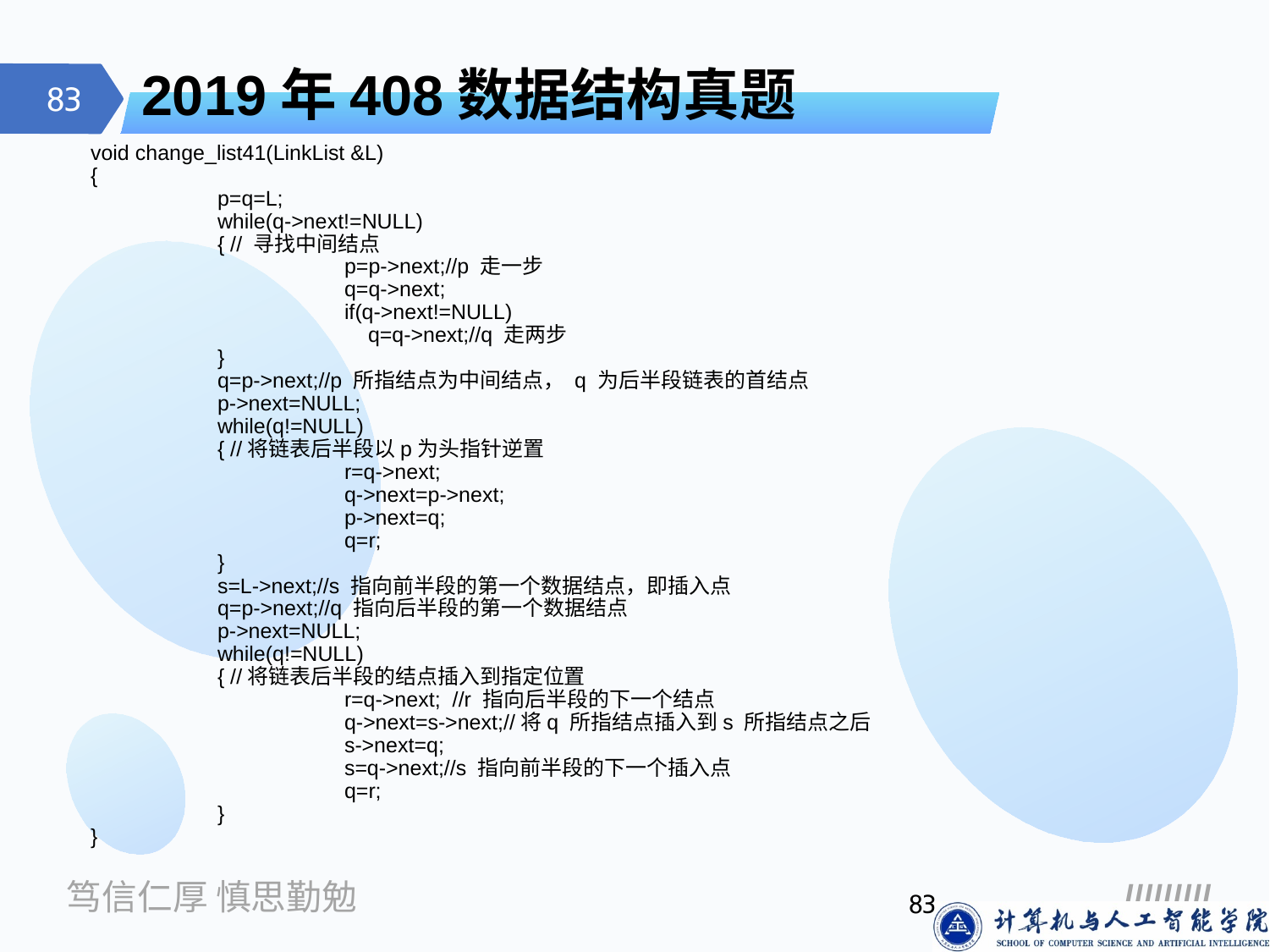

# 2019年408数据结构真题
void change_list41(LinkList &L)
{
	p=q=L;
	while(q->next!=NULL)
	{ // 寻找中间结点
		p=p->next;//p 走一步
		q=q->next;
		if(q->next!=NULL)
		    q=q->next;//q 走两步
	}
	q=p->next;//p 所指结点为中间结点， q 为后半段链表的首结点
	p->next=NULL;
	while(q!=NULL)
	{ //将链表后半段以p为头指针逆置
		r=q->next;
		q->next=p->next;
		p->next=q;
		q=r;
	}
	s=L->next;//s 指向前半段的第一个数据结点，即插入点
	q=p->next;//q 指向后半段的第一个数据结点
	p->next=NULL;
	while(q!=NULL)
	{ //将链表后半段的结点插入到指定位置
		r=q->next;  //r 指向后半段的下一个结点
		q->next=s->next;//将q 所指结点插入到s 所指结点之后
		s->next=q;
		s=q->next;//s 指向前半段的下一个插入点
		q=r;
	}
}
83